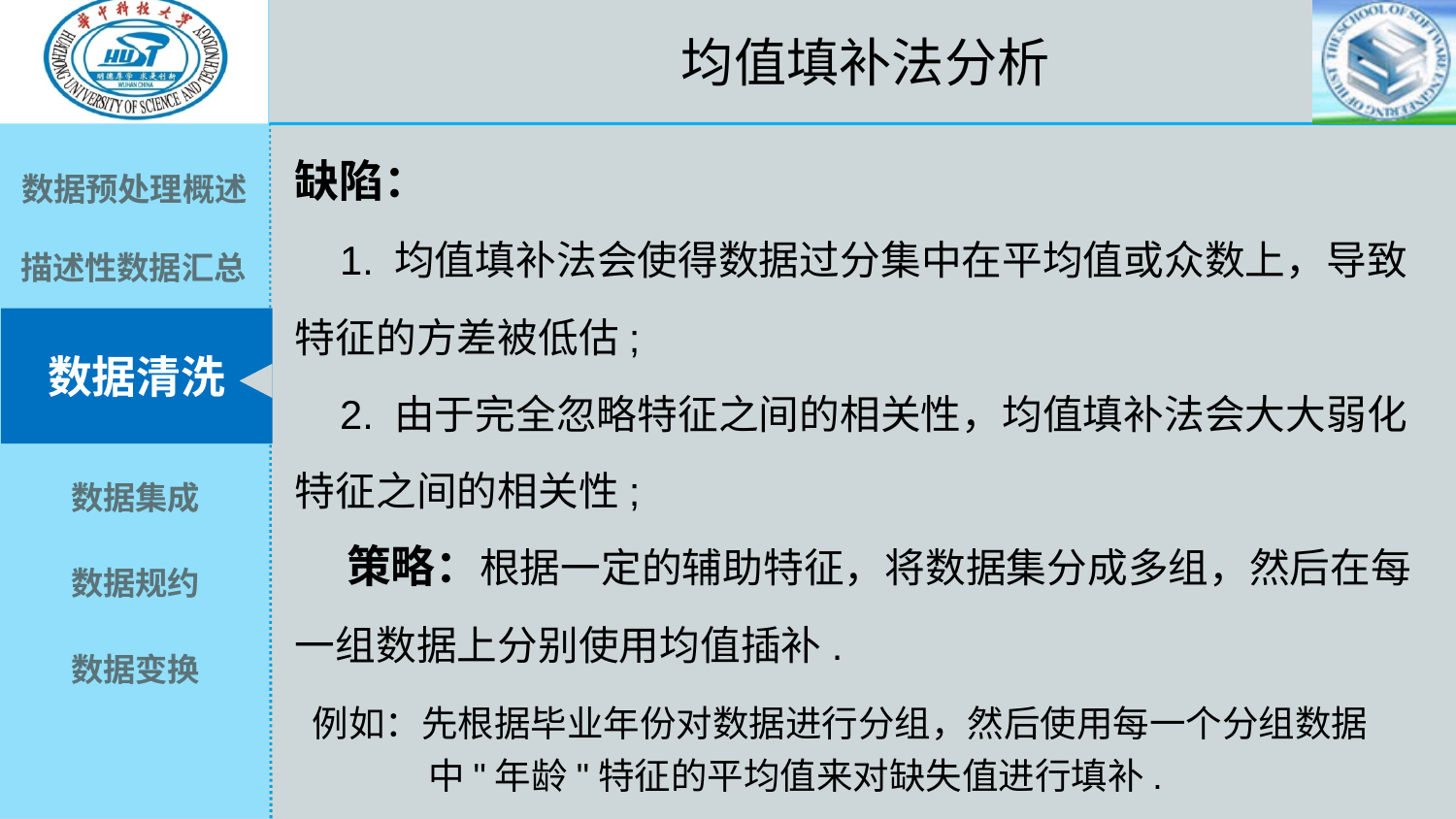

均值填补法分析
缺陷：
    1. 均值填补法会使得数据过分集中在平均值或众数上，导致特征的方差被低估;
    2. 由于完全忽略特征之间的相关性，均值填补法会大大弱化特征之间的相关性;
    策略：根据一定的辅助特征，将数据集分成多组，然后在每一组数据上分别使用均值插补.
例如：先根据毕业年份对数据进行分组，然后使用每一个分组数据
             中"年龄"特征的平均值来对缺失值进行填补.